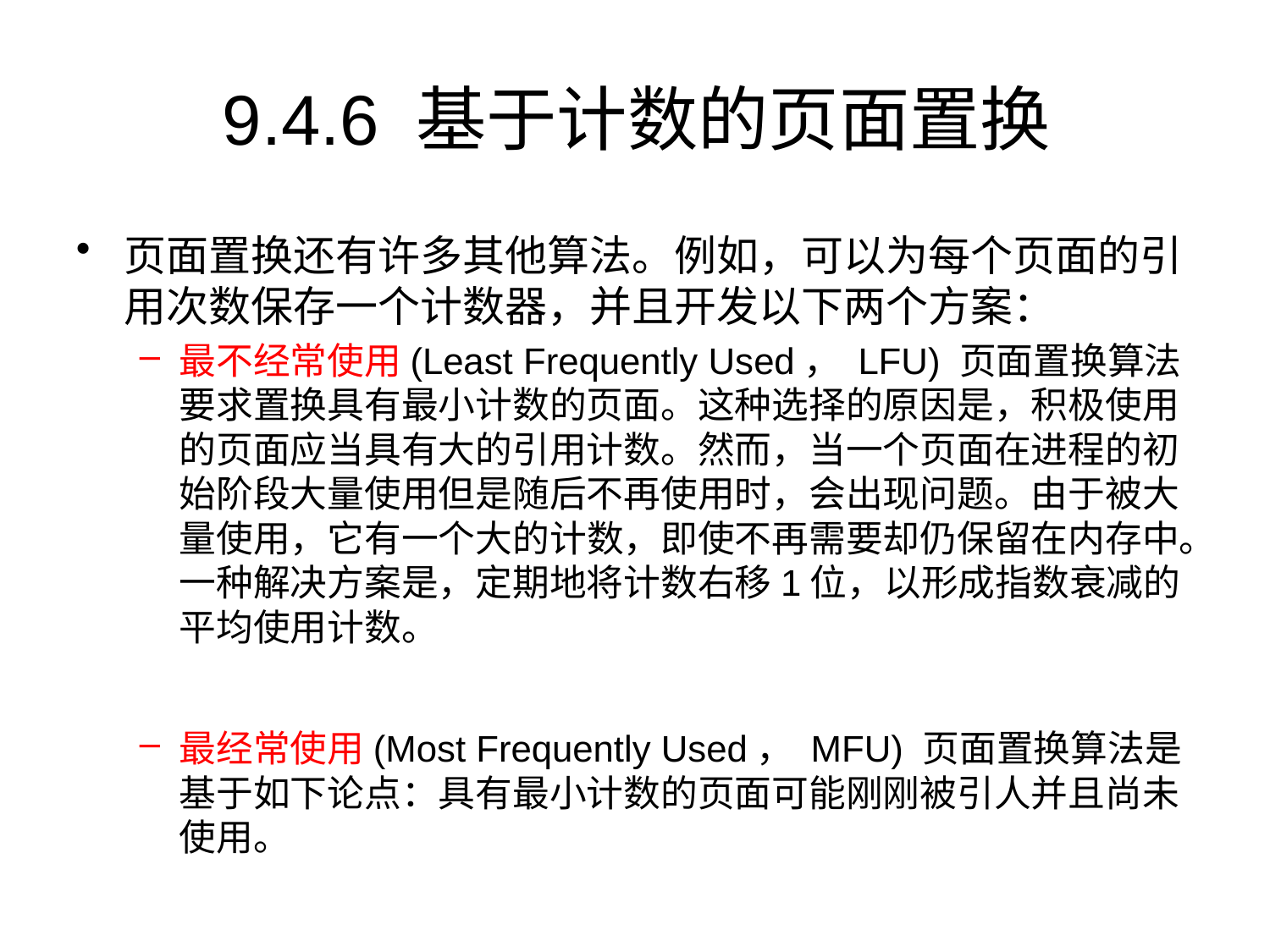

# 9.4.6 基于计数的页面置换
页面置换还有许多其他算法。例如，可以为每个页面的引用次数保存一个计数器，并且开发以下两个方案：
最不经常使用(Least Frequently Used， LFU) 页面置换算法要求置换具有最小计数的页面。这种选择的原因是，积极使用的页面应当具有大的引用计数。然而，当一个页面在进程的初始阶段大量使用但是随后不再使用时，会出现问题。由于被大量使用，它有一个大的计数，即使不再需要却仍保留在内存中。一种解决方案是，定期地将计数右移1位，以形成指数衰减的平均使用计数。

最经常使用(Most Frequently Used， MFU) 页面置换算法是基于如下论点：具有最小计数的页面可能刚刚被引人并且尚未使用。